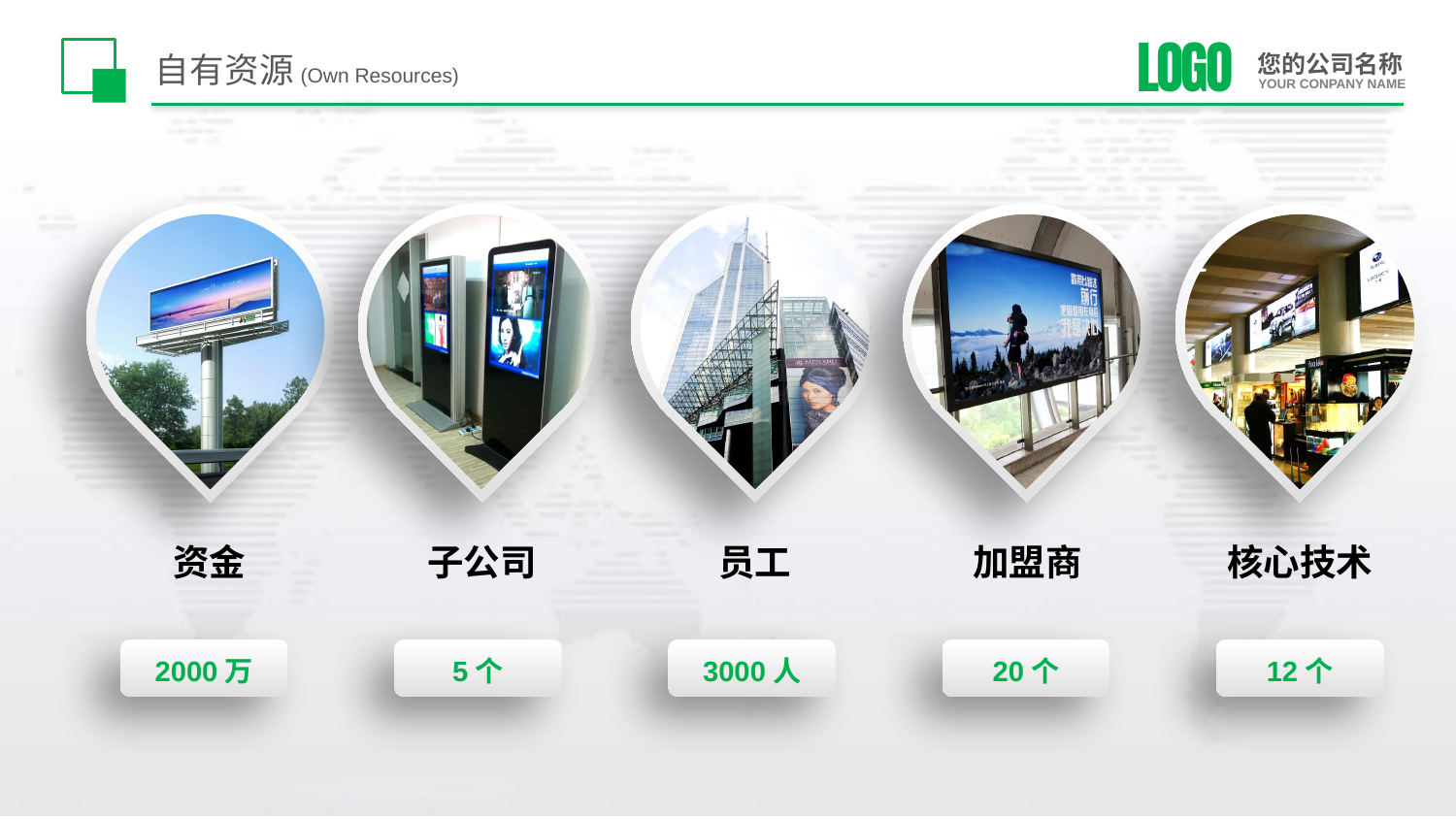

# 自有资源(Own Resources)

资金
子公司
员工
加盟商
核心技术

2000万

5个

3000人

20个

12个